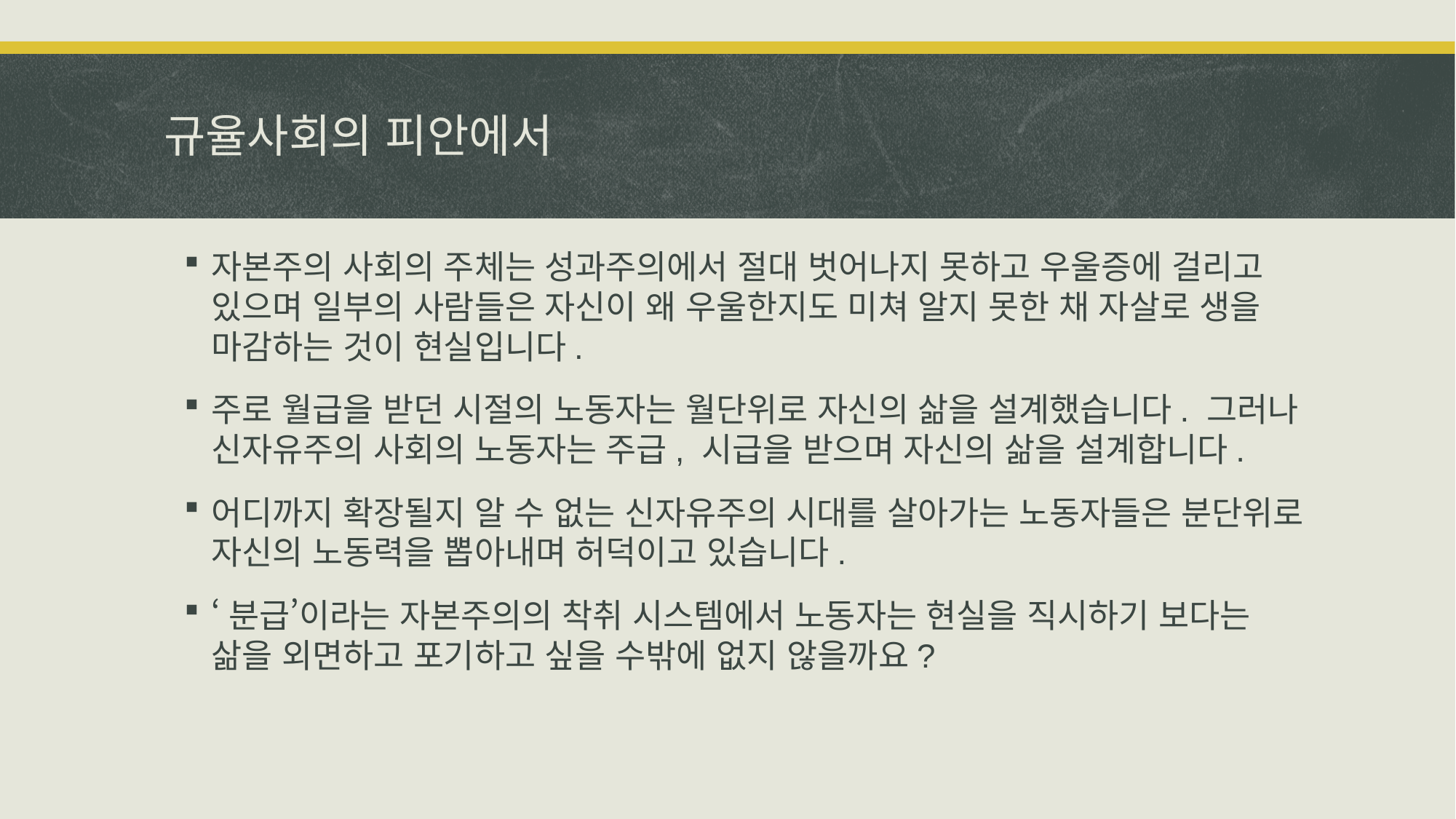

# 규율사회의 피안에서
자본주의 사회의 주체는 성과주의에서 절대 벗어나지 못하고 우울증에 걸리고 있으며 일부의 사람들은 자신이 왜 우울한지도 미쳐 알지 못한 채 자살로 생을 마감하는 것이 현실입니다.
주로 월급을 받던 시절의 노동자는 월단위로 자신의 삶을 설계했습니다. 그러나 신자유주의 사회의 노동자는 주급, 시급을 받으며 자신의 삶을 설계합니다.
어디까지 확장될지 알 수 없는 신자유주의 시대를 살아가는 노동자들은 분단위로 자신의 노동력을 뽑아내며 허덕이고 있습니다.
‘분급’이라는 자본주의의 착취 시스템에서 노동자는 현실을 직시하기 보다는 삶을 외면하고 포기하고 싶을 수밖에 없지 않을까요?